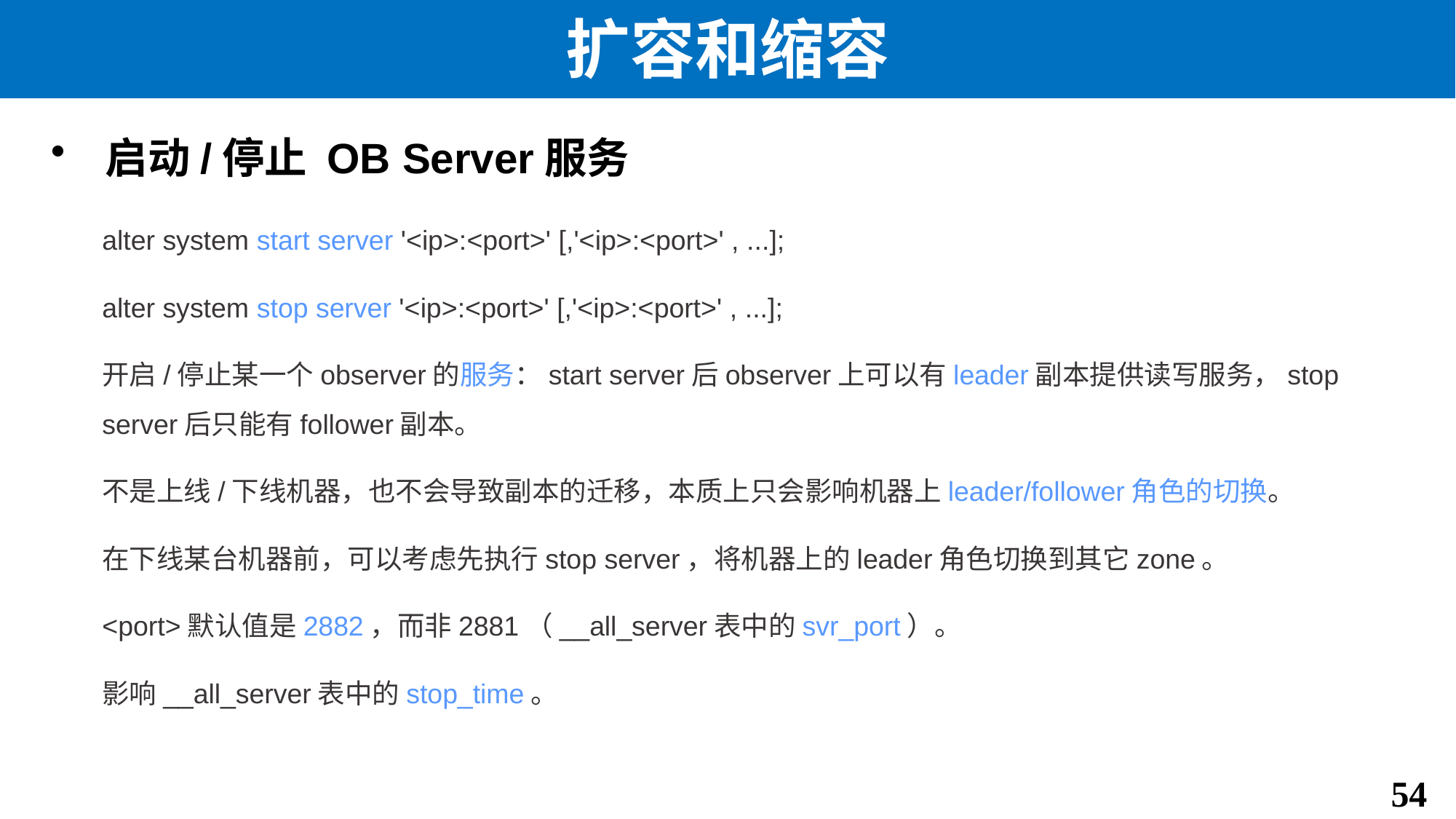

# 扩容和缩容
启动/停止 OB Server服务
alter system start server '<ip>:<port>' [,'<ip>:<port>' , ...];
alter system stop server '<ip>:<port>' [,'<ip>:<port>' , ...];
开启/停止某一个observer的服务：start server后observer上可以有leader副本提供读写服务，stop server后只能有follower副本。
不是上线/下线机器，也不会导致副本的迁移，本质上只会影响机器上leader/follower角色的切换。
在下线某台机器前，可以考虑先执行stop server，将机器上的leader角色切换到其它zone。
<port>默认值是2882，而非2881（__all_server表中的svr_port）。
影响__all_server表中的stop_time。